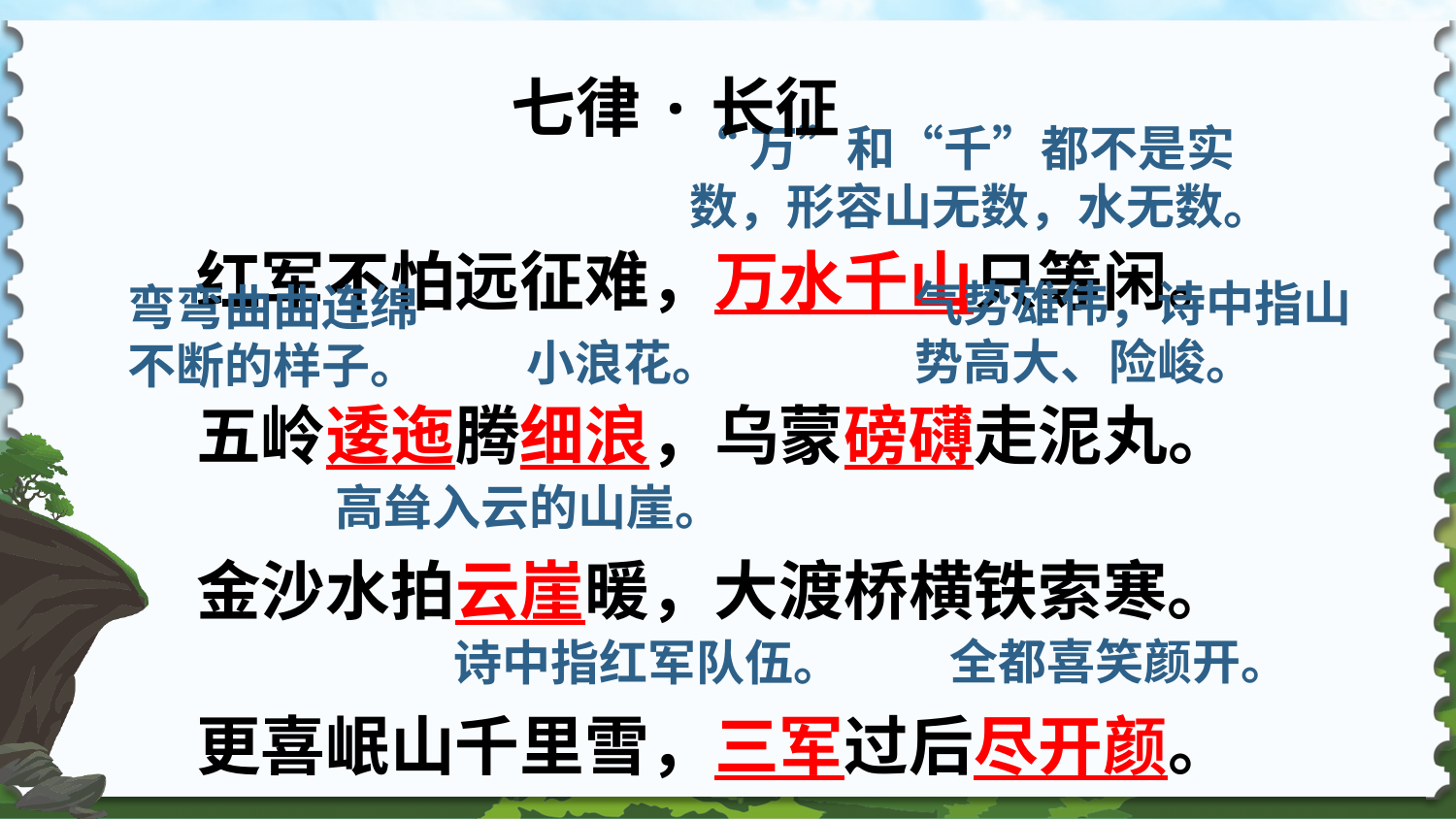

七律·长征
“万”和“千”都不是实数，形容山无数，水无数。
红军不怕远征难，万水千山只等闲。
五岭逶迤腾细浪，乌蒙磅礴走泥丸。
金沙水拍云崖暖，大渡桥横铁索寒。
更喜岷山千里雪，三军过后尽开颜。
气势雄伟，诗中指山势高大、险峻。
弯弯曲曲连绵不断的样子。
小浪花。
高耸入云的山崖。
全都喜笑颜开。
诗中指红军队伍。